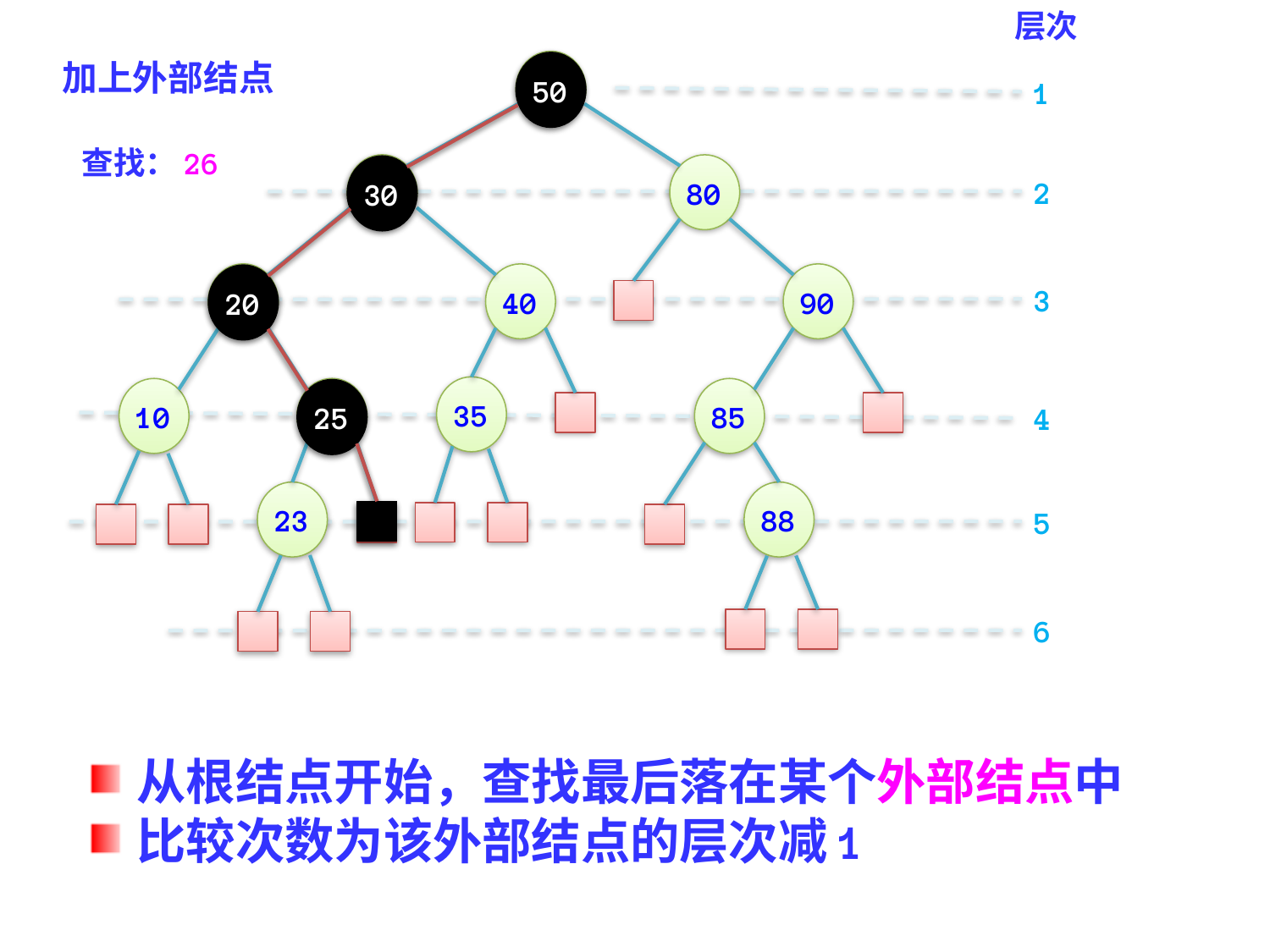

层次
加上外部结点
50
50
1
查找：26
30
80
30
2
20
40
90
20
3

35
10
25
85
25

4
23
88
5

6

从根结点开始，查找最后落在某个外部结点中
比较次数为该外部结点的层次减1